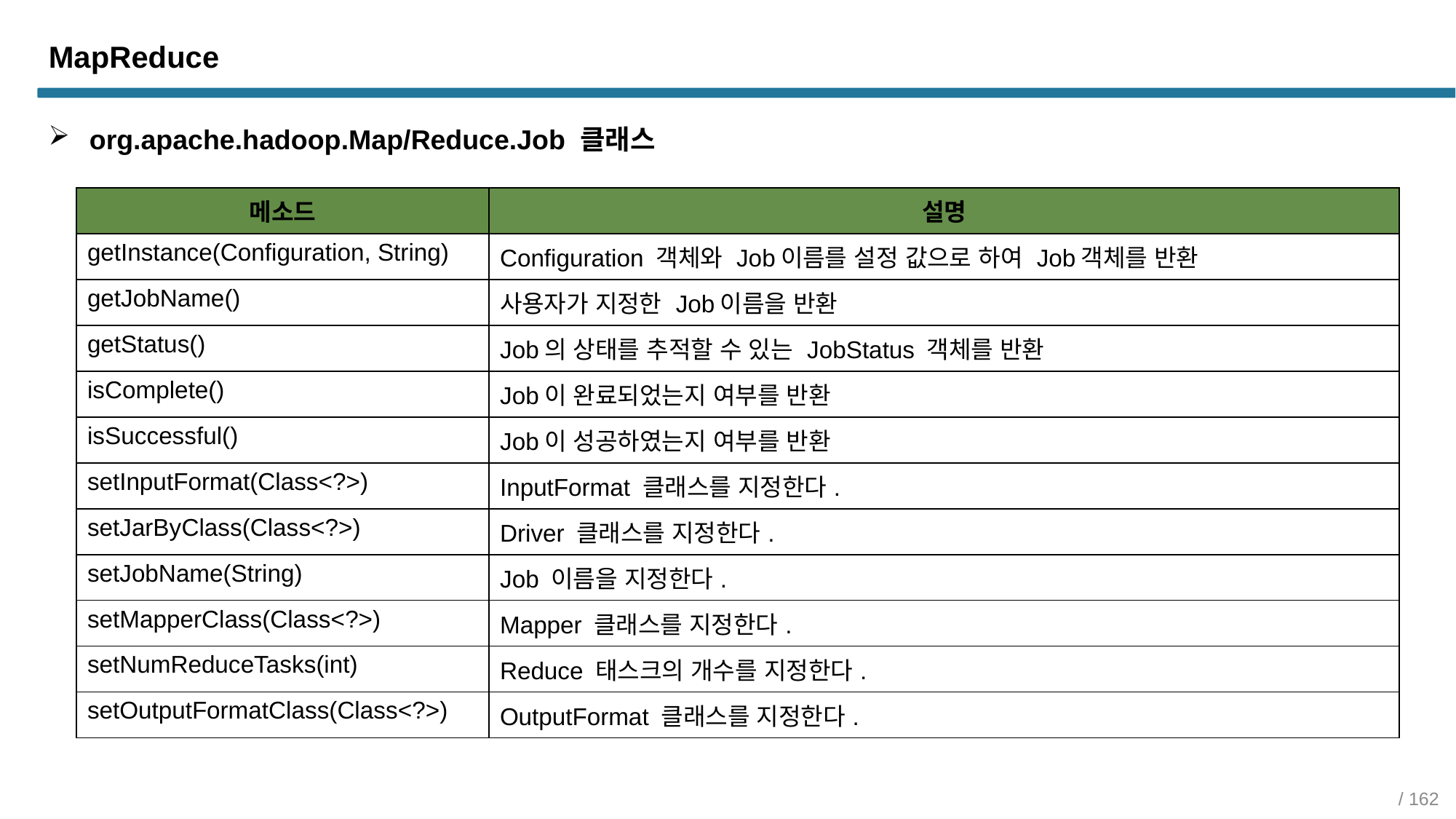

MapReduce
org.apache.hadoop.Map/Reduce.Job 클래스
| 메소드 | 설명 |
| --- | --- |
| getInstance(Configuration, String) | Configuration 객체와 Job이름를 설정 값으로 하여 Job객체를 반환 |
| getJobName() | 사용자가 지정한 Job이름을 반환 |
| getStatus() | Job의 상태를 추적할 수 있는 JobStatus 객체를 반환 |
| isComplete() | Job이 완료되었는지 여부를 반환 |
| isSuccessful() | Job이 성공하였는지 여부를 반환 |
| setInputFormat(Class<?>) | InputFormat 클래스를 지정한다. |
| setJarByClass(Class<?>) | Driver 클래스를 지정한다. |
| setJobName(String) | Job 이름을 지정한다. |
| setMapperClass(Class<?>) | Mapper 클래스를 지정한다. |
| setNumReduceTasks(int) | Reduce 태스크의 개수를 지정한다. |
| setOutputFormatClass(Class<?>) | OutputFormat 클래스를 지정한다. |
/ 162